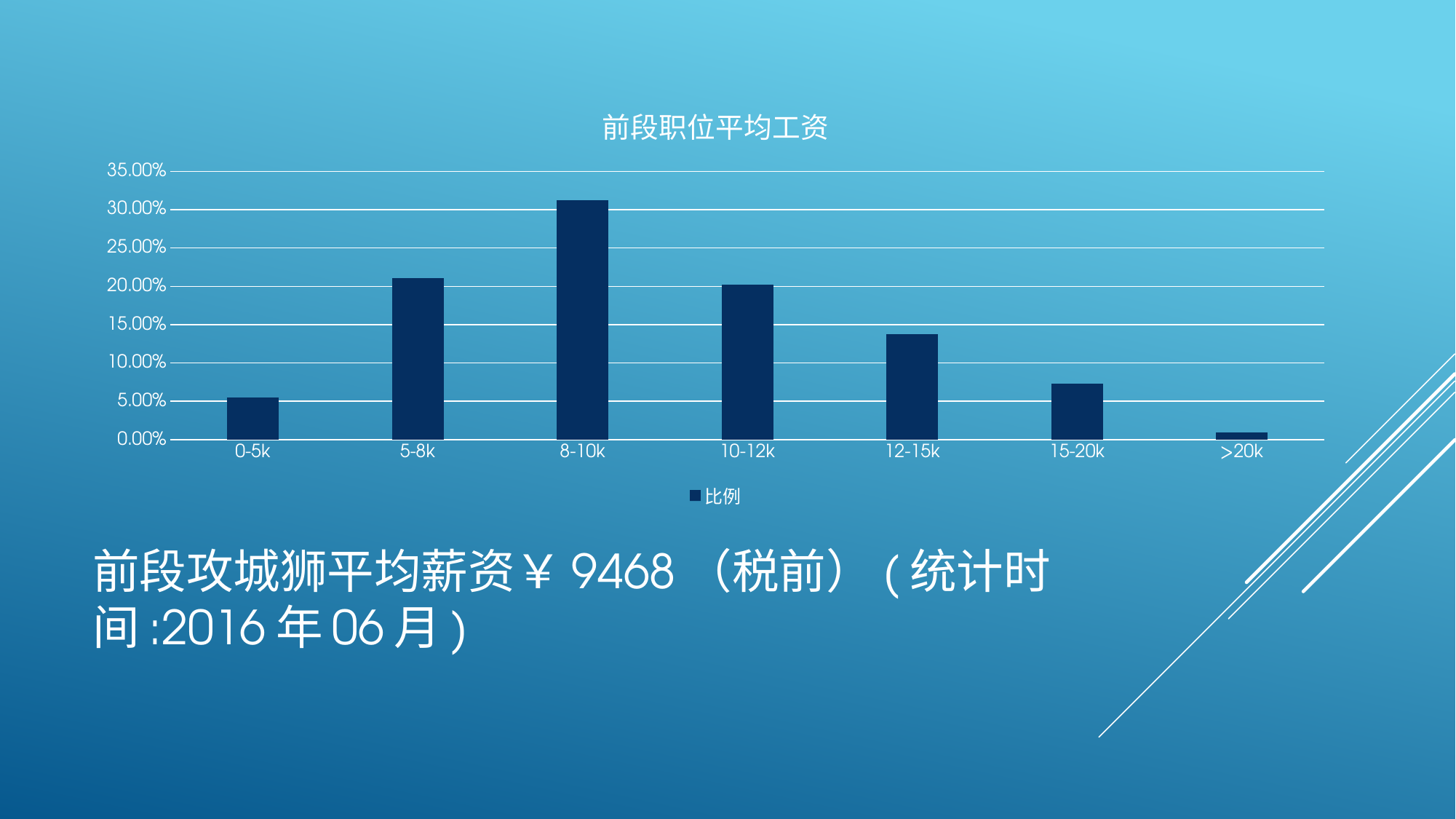

### Chart: 前段职位平均工资

| Category | 比例 |
|---|---|
| 0-5k | 0.055 |
| 5-8k | 0.211 |
| 8-10k | 0.3119 |
| 10-12k | 0.2018 |
| 12-15k | 0.1376 |
| 15-20k | 0.0734 |
| >20k | 0.0092 |
# 前段攻城狮平均薪资￥9468（税前）(统计时间:2016年06月)